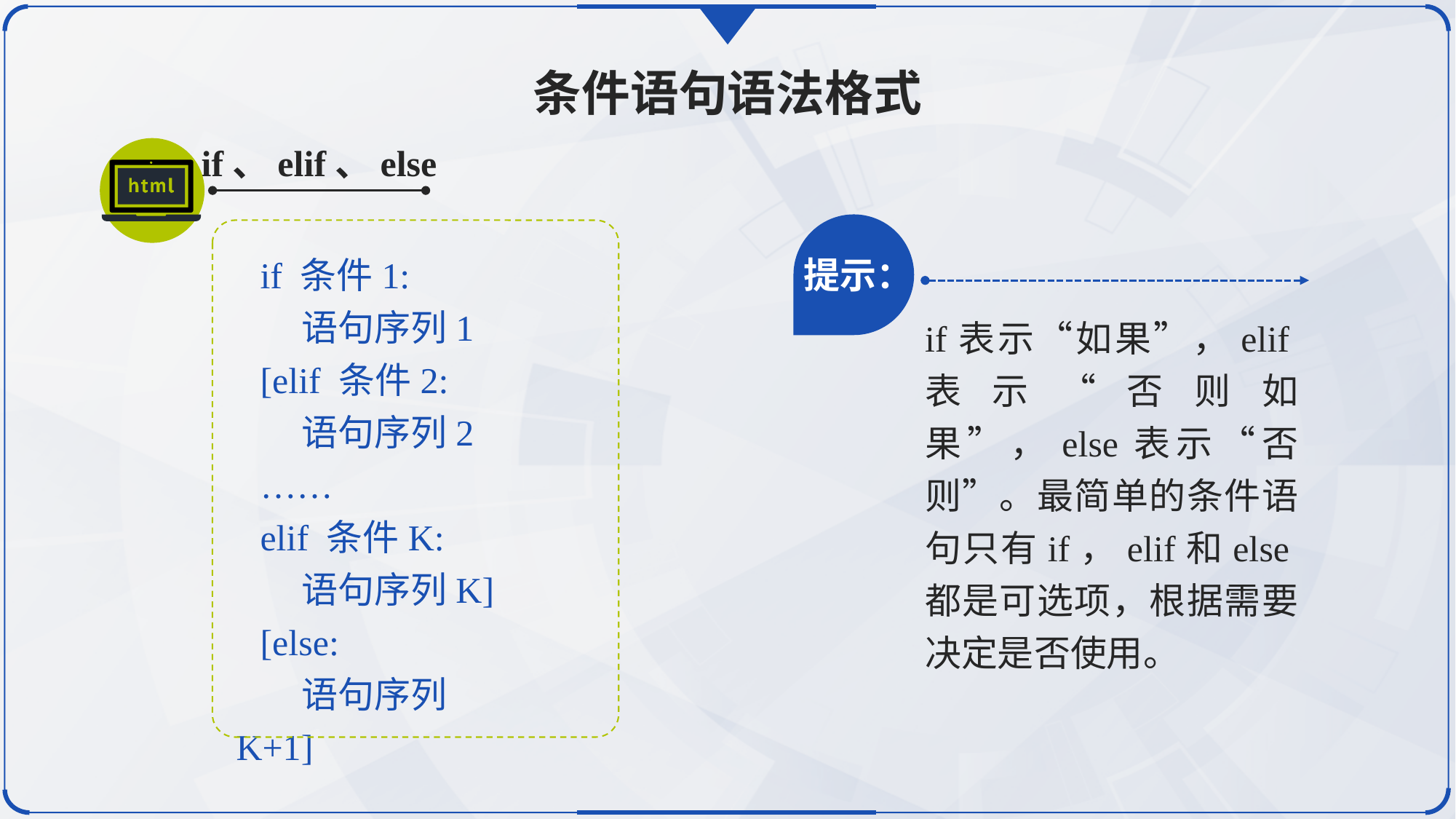

条件语句语法格式
if、elif、else

提示：

if 条件1:
    语句序列1
[elif 条件2:
    语句序列2
……
elif 条件K:
    语句序列K]
[else:
    语句序列K+1]
if表示“如果”，elif表示“否则如果”，else表示“否则”。最简单的条件语句只有if，elif和else都是可选项，根据需要决定是否使用。